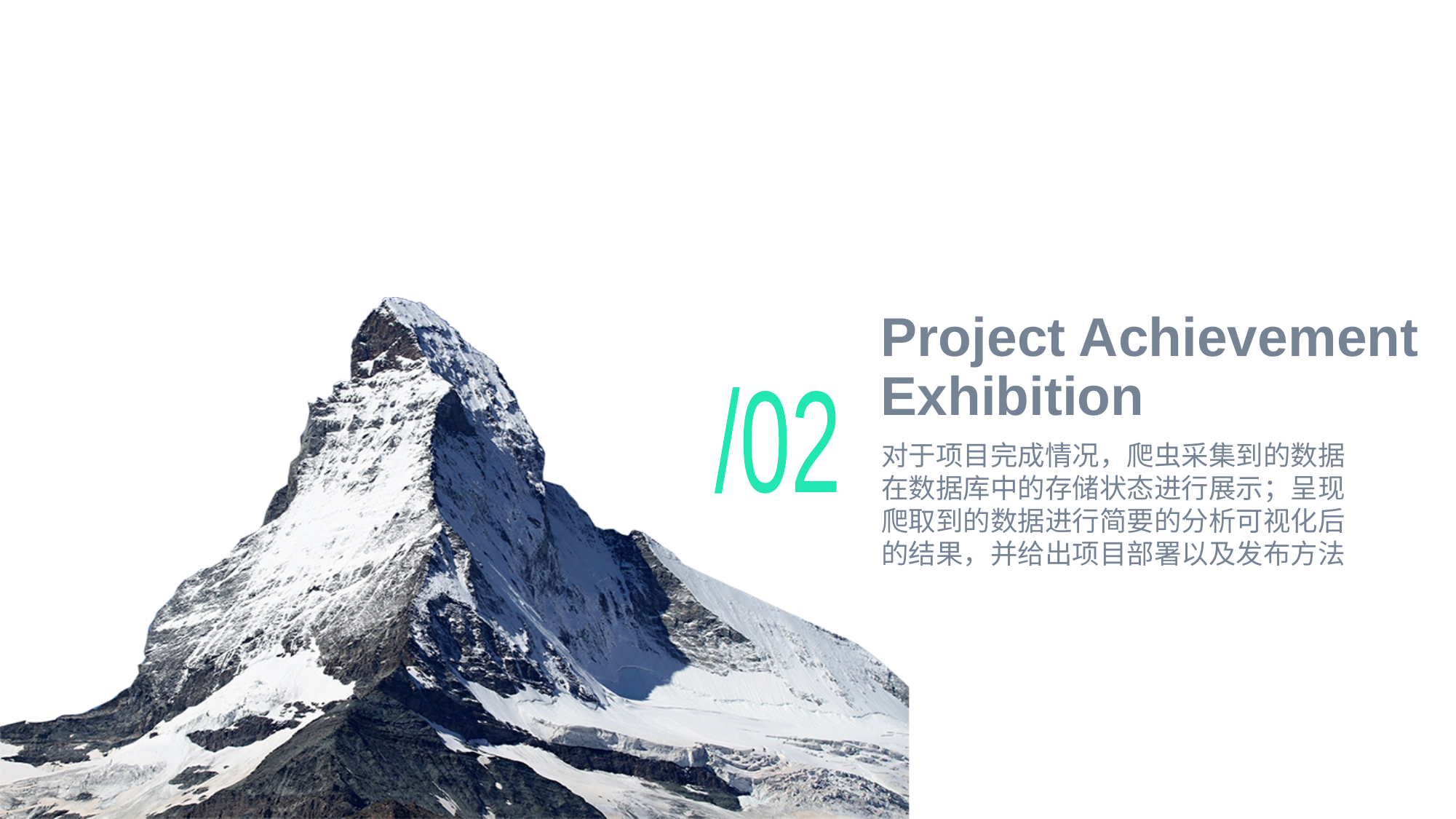

# Project Achievement Exhibition
/02
对于项目完成情况，爬虫采集到的数据在数据库中的存储状态进行展示；呈现爬取到的数据进行简要的分析可视化后的结果，并给出项目部署以及发布方法